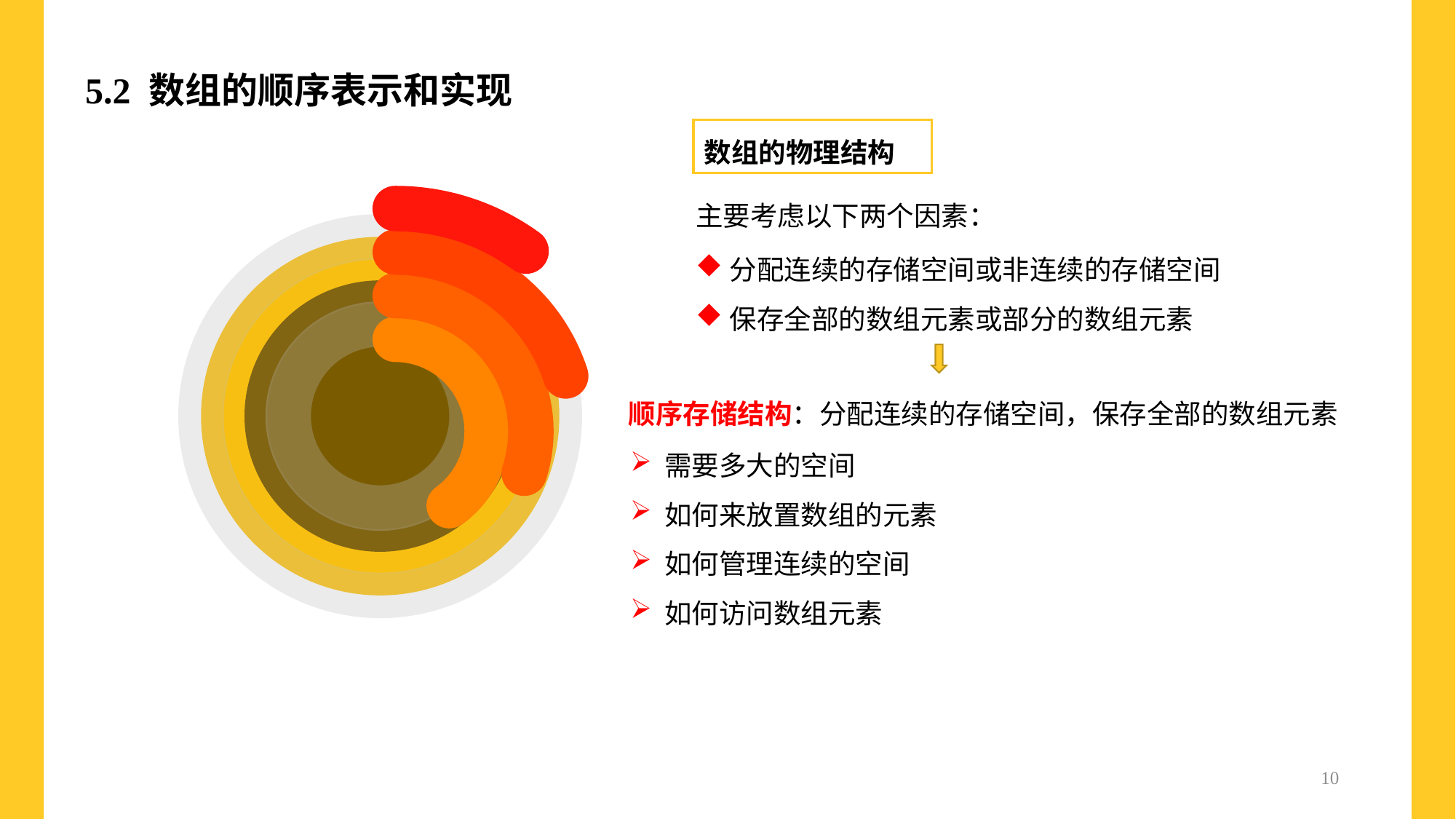

5.2 数组的顺序表示和实现
数组的物理结构
主要考虑以下两个因素：

分配连续的存储空间或非连续的存储空间
保存全部的数组元素或部分的数组元素

顺序存储结构：分配连续的存储空间，保存全部的数组元素
需要多大的空间
如何来放置数组的元素
如何管理连续的空间
如何访问数组元素
10